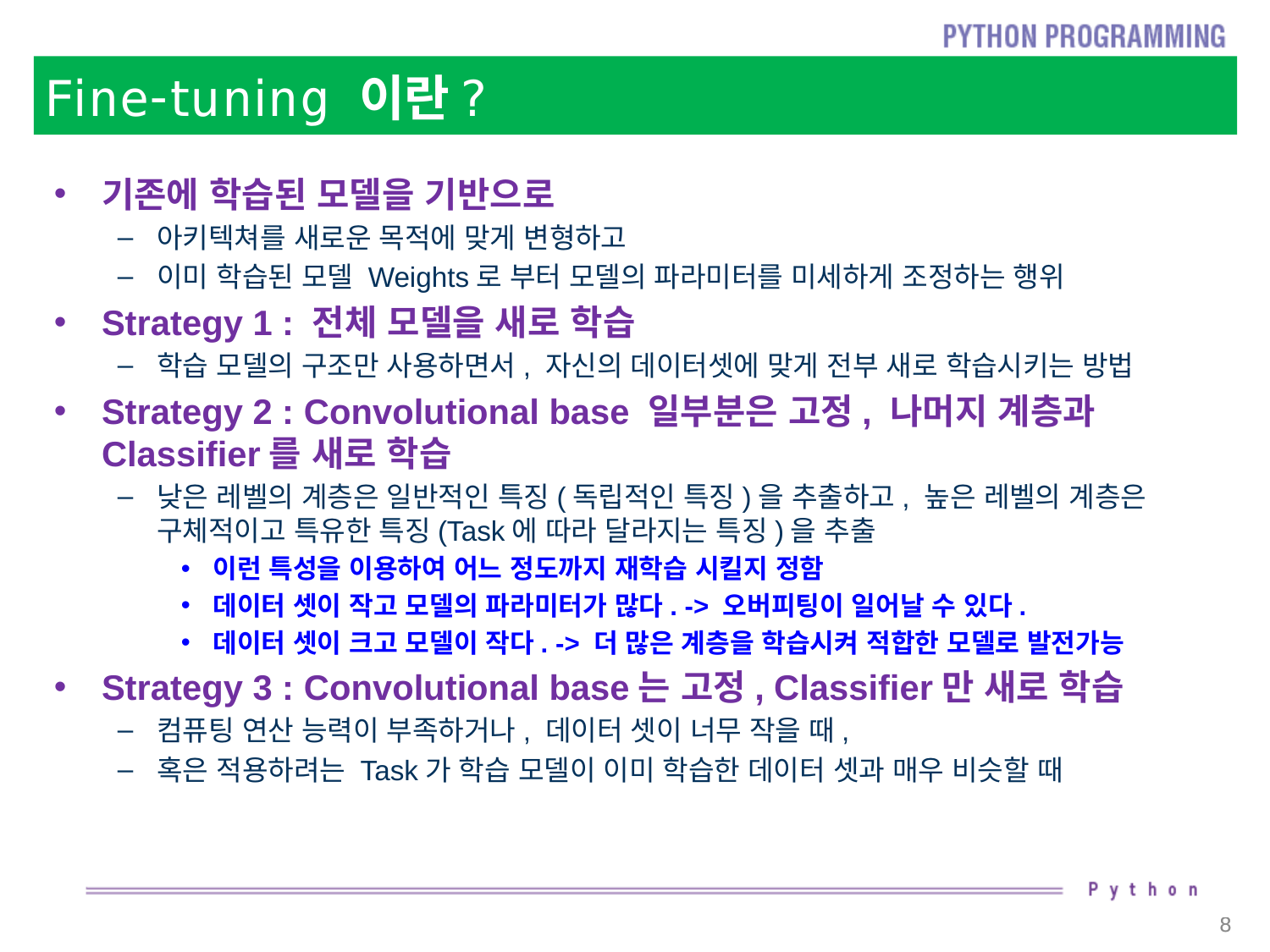

# Fine-tuning 이란?
기존에 학습된 모델을 기반으로
아키텍쳐를 새로운 목적에 맞게 변형하고
이미 학습된 모델 Weights로 부터 모델의 파라미터를 미세하게 조정하는 행위
Strategy 1 : 전체 모델을 새로 학습
학습 모델의 구조만 사용하면서, 자신의 데이터셋에 맞게 전부 새로 학습시키는 방법
Strategy 2 : Convolutional base 일부분은 고정, 나머지 계층과 Classifier를 새로 학습
낮은 레벨의 계층은 일반적인 특징(독립적인 특징)을 추출하고, 높은 레벨의 계층은 구체적이고 특유한 특징(Task에 따라 달라지는 특징)을 추출
이런 특성을 이용하여 어느 정도까지 재학습 시킬지 정함
데이터 셋이 작고 모델의 파라미터가 많다. -> 오버피팅이 일어날 수 있다.
데이터 셋이 크고 모델이 작다. -> 더 많은 계층을 학습시켜 적합한 모델로 발전가능
Strategy 3 : Convolutional base는 고정, Classifier만 새로 학습
컴퓨팅 연산 능력이 부족하거나, 데이터 셋이 너무 작을 때,
혹은 적용하려는 Task가 학습 모델이 이미 학습한 데이터 셋과 매우 비슷할 때

8